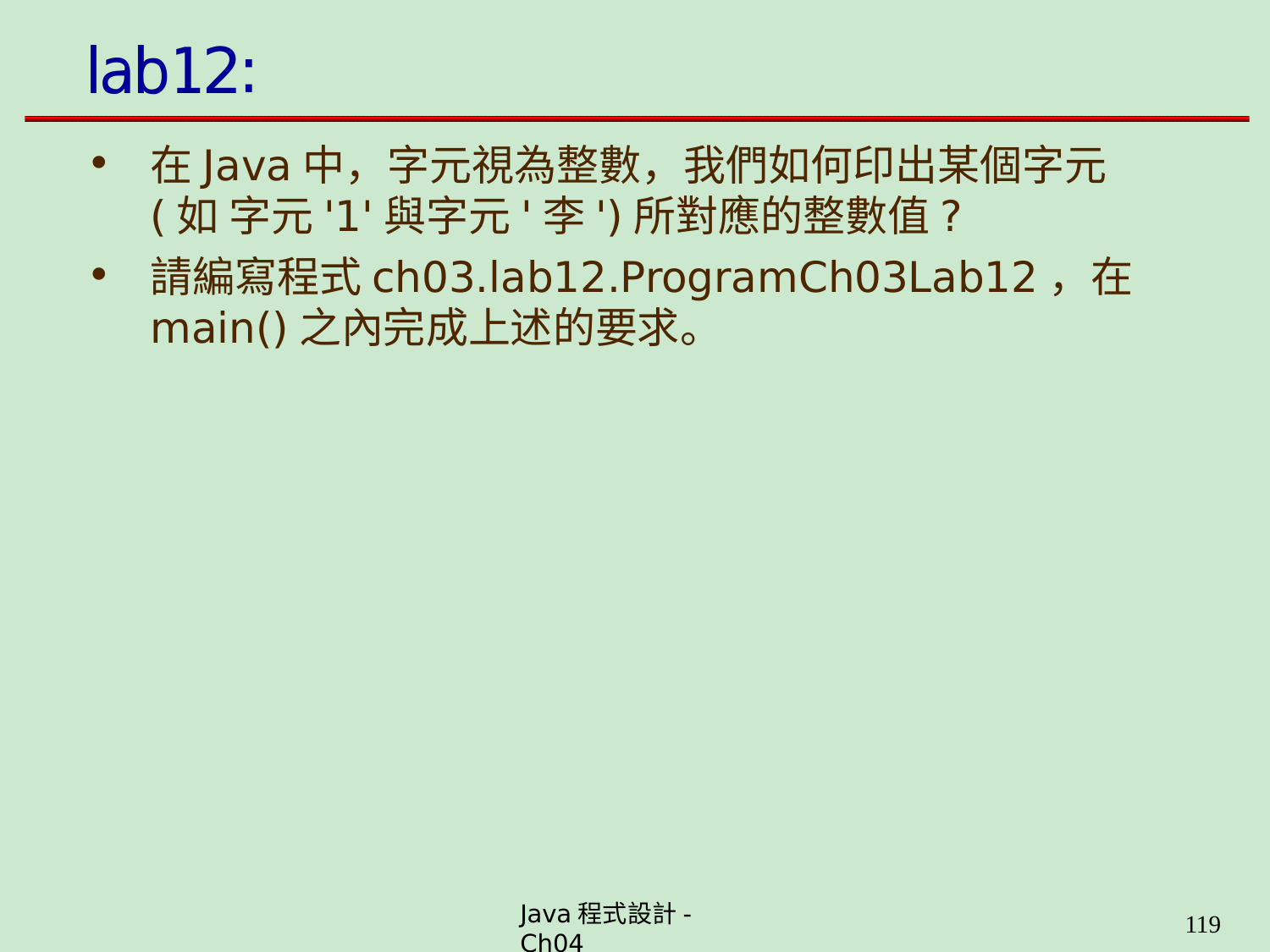

# lab12:
在Java中，字元視為整數，我們如何印出某個字元(如 字元'1'與字元'李')所對應的整數值?
請編寫程式ch03.lab12.ProgramCh03Lab12，在
main()之內完成上述的要求。
Java程式設計-Ch04
119